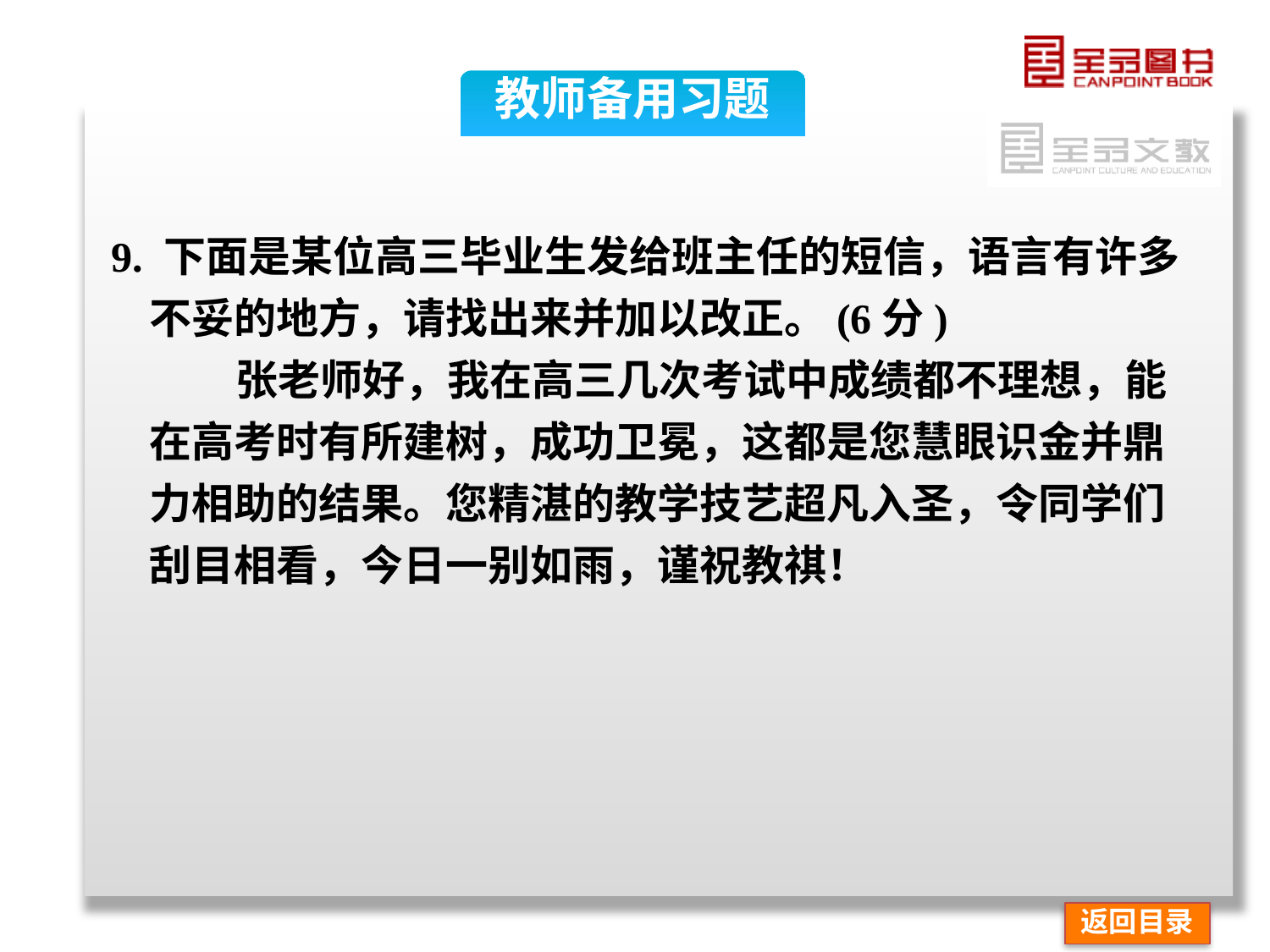

教师备用习题
9. 下面是某位高三毕业生发给班主任的短信，语言有许多不妥的地方，请找出来并加以改正。(6分)
            张老师好，我在高三几次考试中成绩都不理想，能在高考时有所建树，成功卫冕，这都是您慧眼识金并鼎力相助的结果。您精湛的教学技艺超凡入圣，令同学们刮目相看，今日一别如雨，谨祝教祺！
返回目录